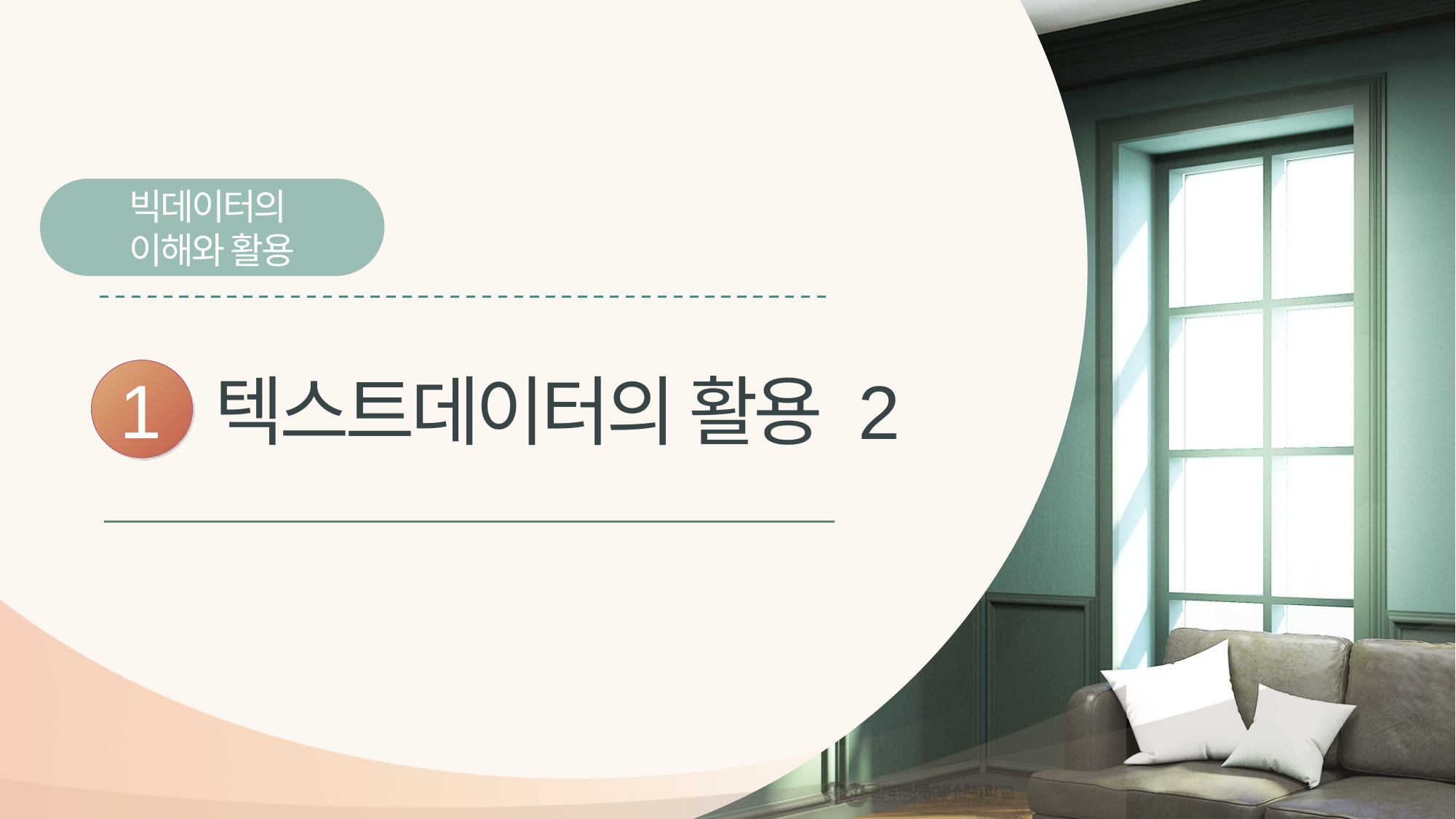

빅데이터의
이해와 활용
1

텍스트데이터의 활용 2